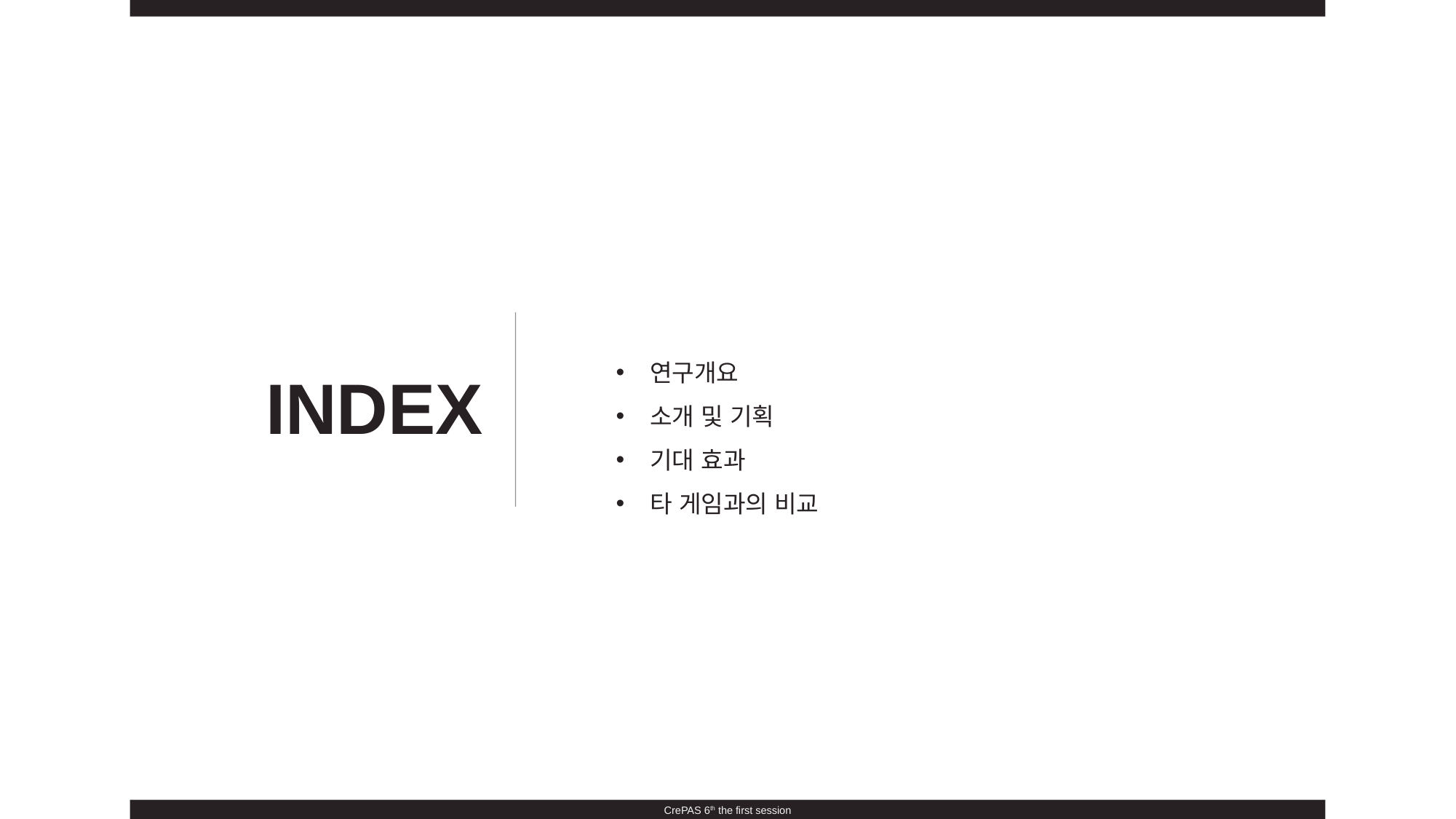

연구개요
소개 및 기획
기대 효과
타 게임과의 비교

INDEX
CrePAS 6th the first session